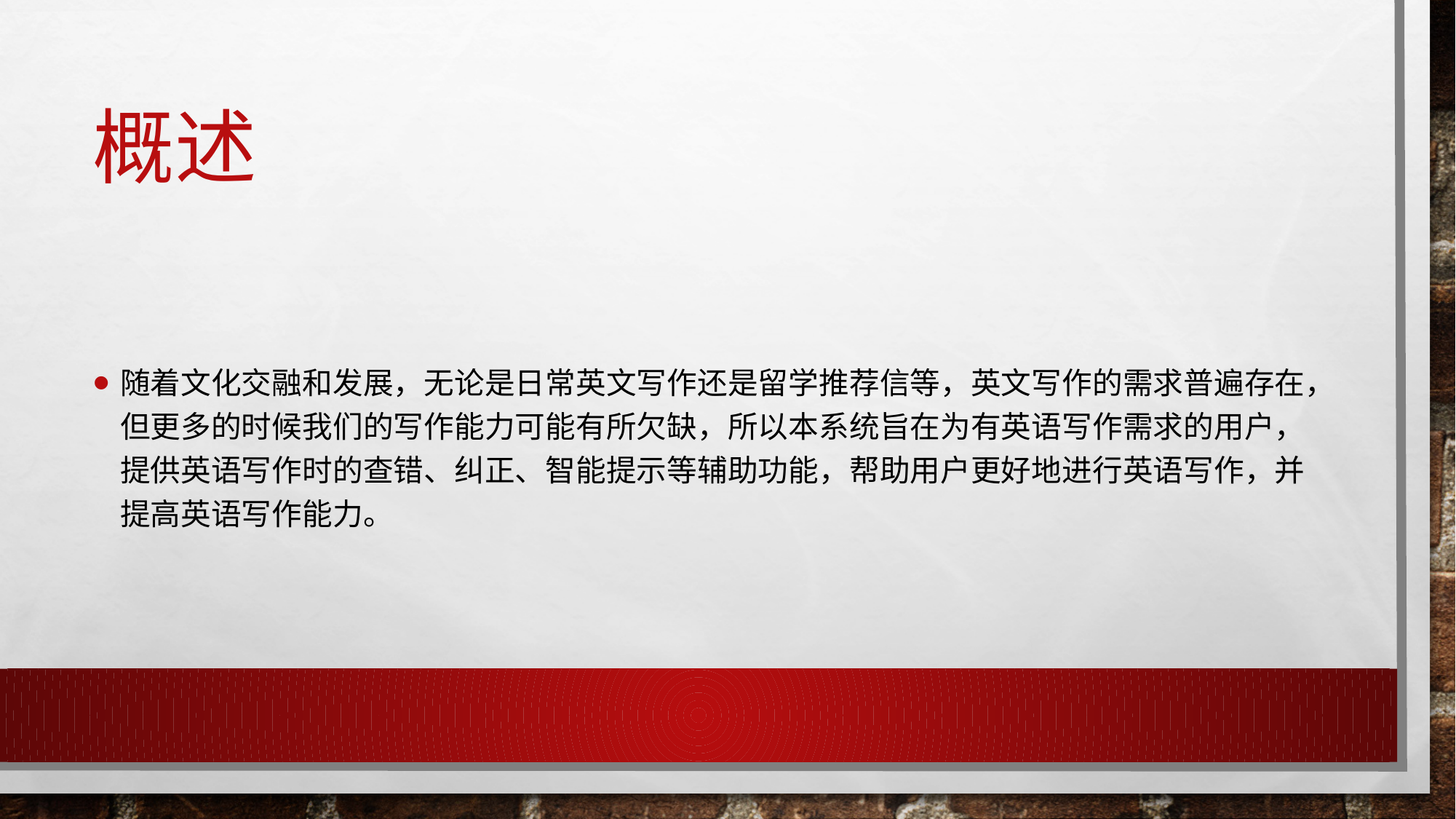

# 概述
随着文化交融和发展，无论是日常英文写作还是留学推荐信等，英文写作的需求普遍存在，但更多的时候我们的写作能力可能有所欠缺，所以本系统旨在为有英语写作需求的用户，提供英语写作时的查错、纠正、智能提示等辅助功能，帮助用户更好地进行英语写作，并提高英语写作能力。